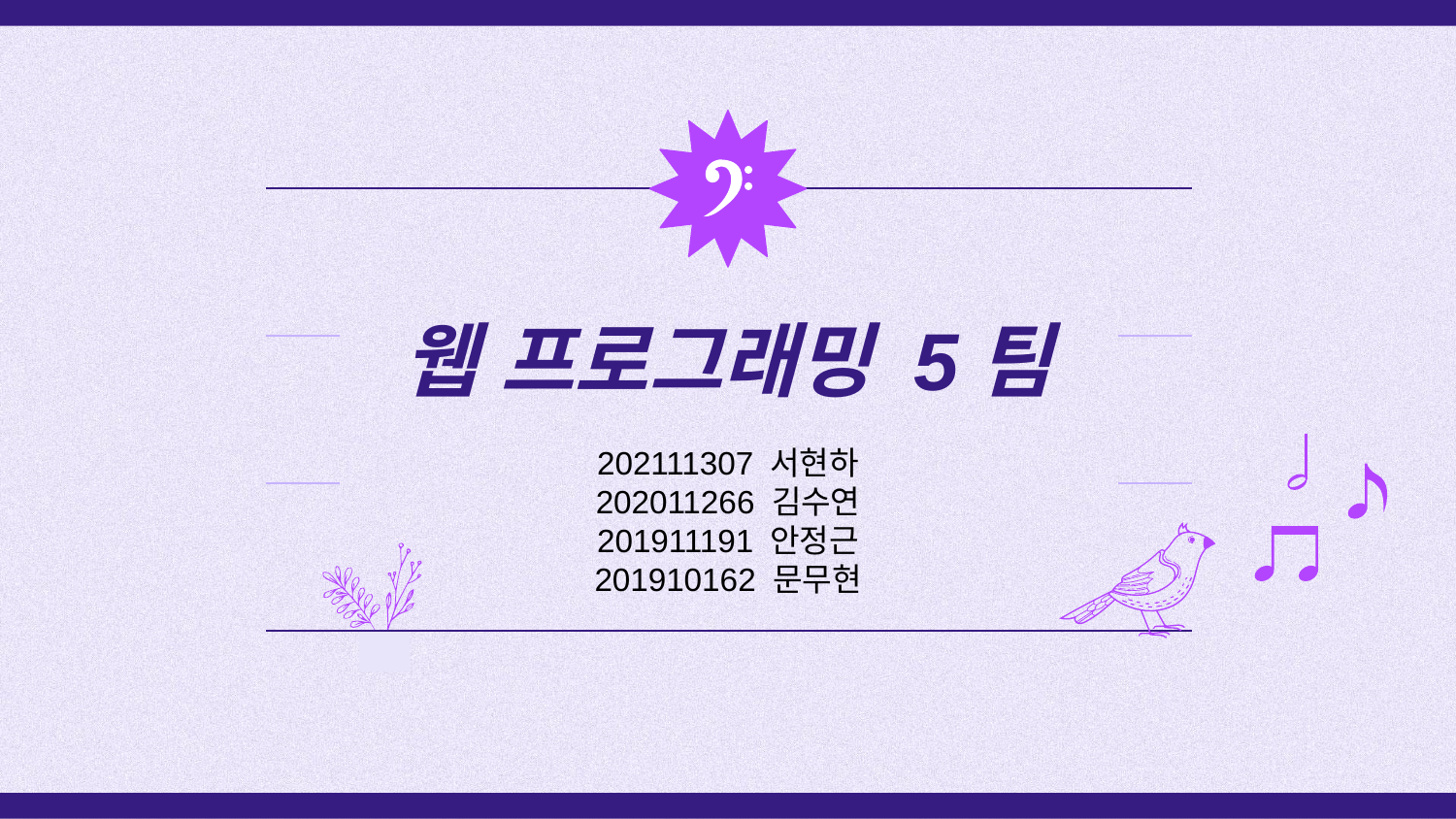

# 웹 프로그래밍 5팀
202111307 서현하
202011266 김수연
201911191 안정근
201910162 문무현